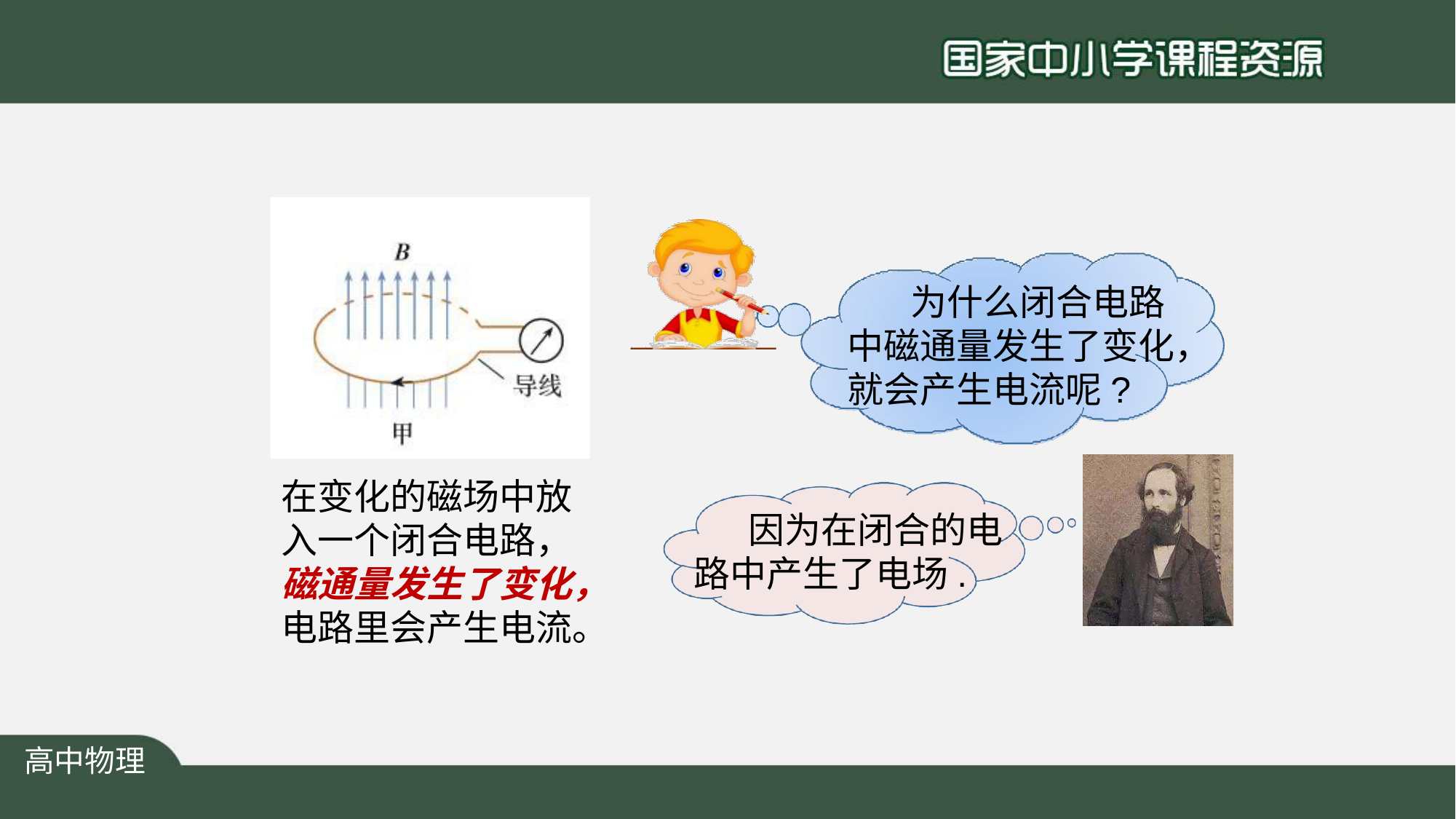

为什么闭合电路
中磁通量发生了变化， 就会产生电流呢?

在变化的磁场中放 入一个闭合电路，  磁通量发生了变化， 电路里会产生电流。

因为在闭合的电 路中产生了电场.
高中物理